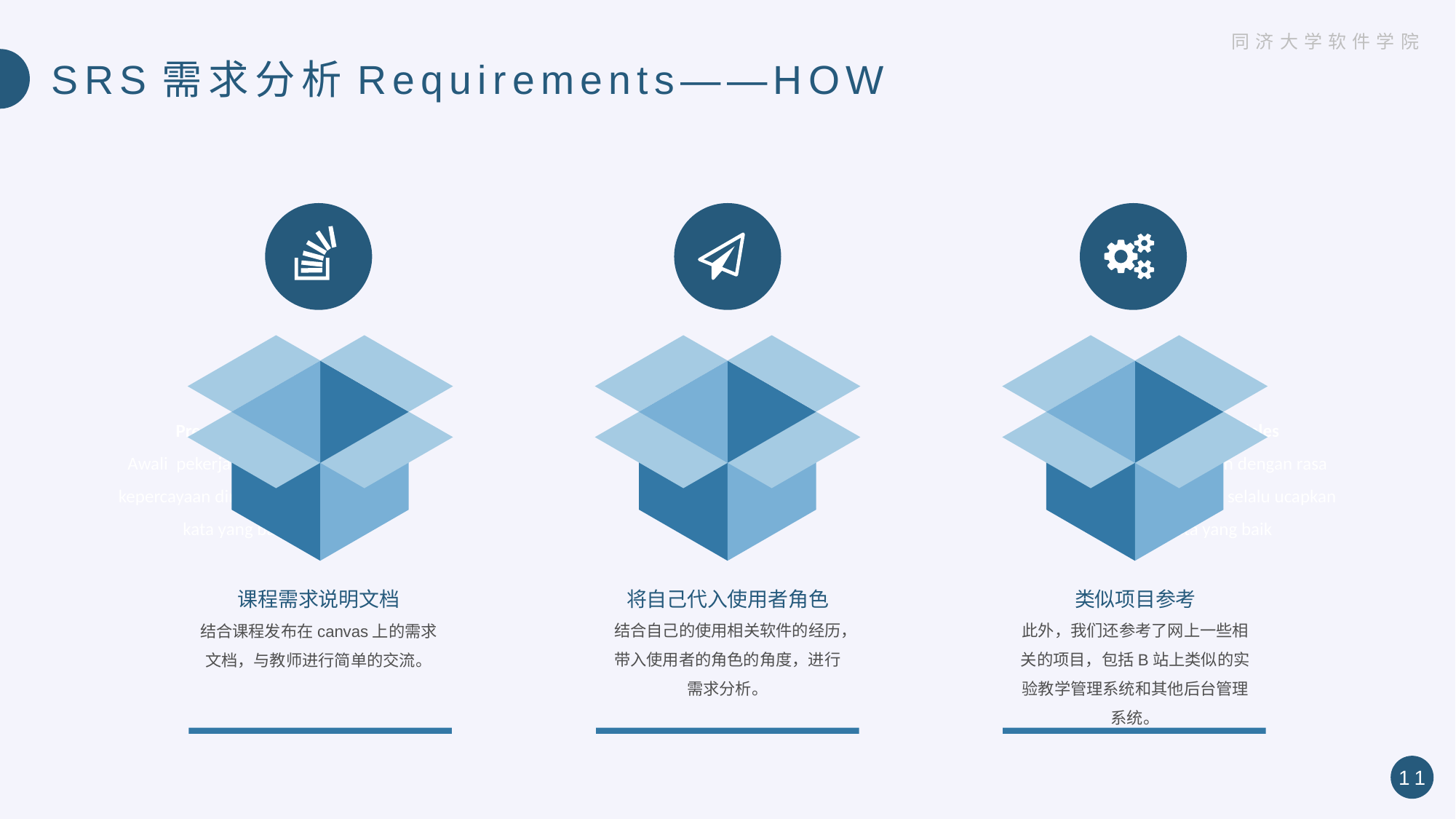

同济大学软件学院
# SRS需求分析Requirements——HOW

Present Sodales
Awali  pekerjaan dengan rasa kepercayaan diri selalu ucapkan kata yang baik
Present Sodales
Awali  pekerjaan dengan rasa kepercayaan diri selalu ucapkan kata yang baik
类似项目参考
此外，我们还参考了网上一些相关的项目，包括B站上类似的实验教学管理系统和其他后台管理系统。
将自己代入使用者角色
结合自己的使用相关软件的经历，带入使用者的角色的角度，进行需求分析。
课程需求说明文档
结合课程发布在canvas上的需求文档，与教师进行简单的交流。

11